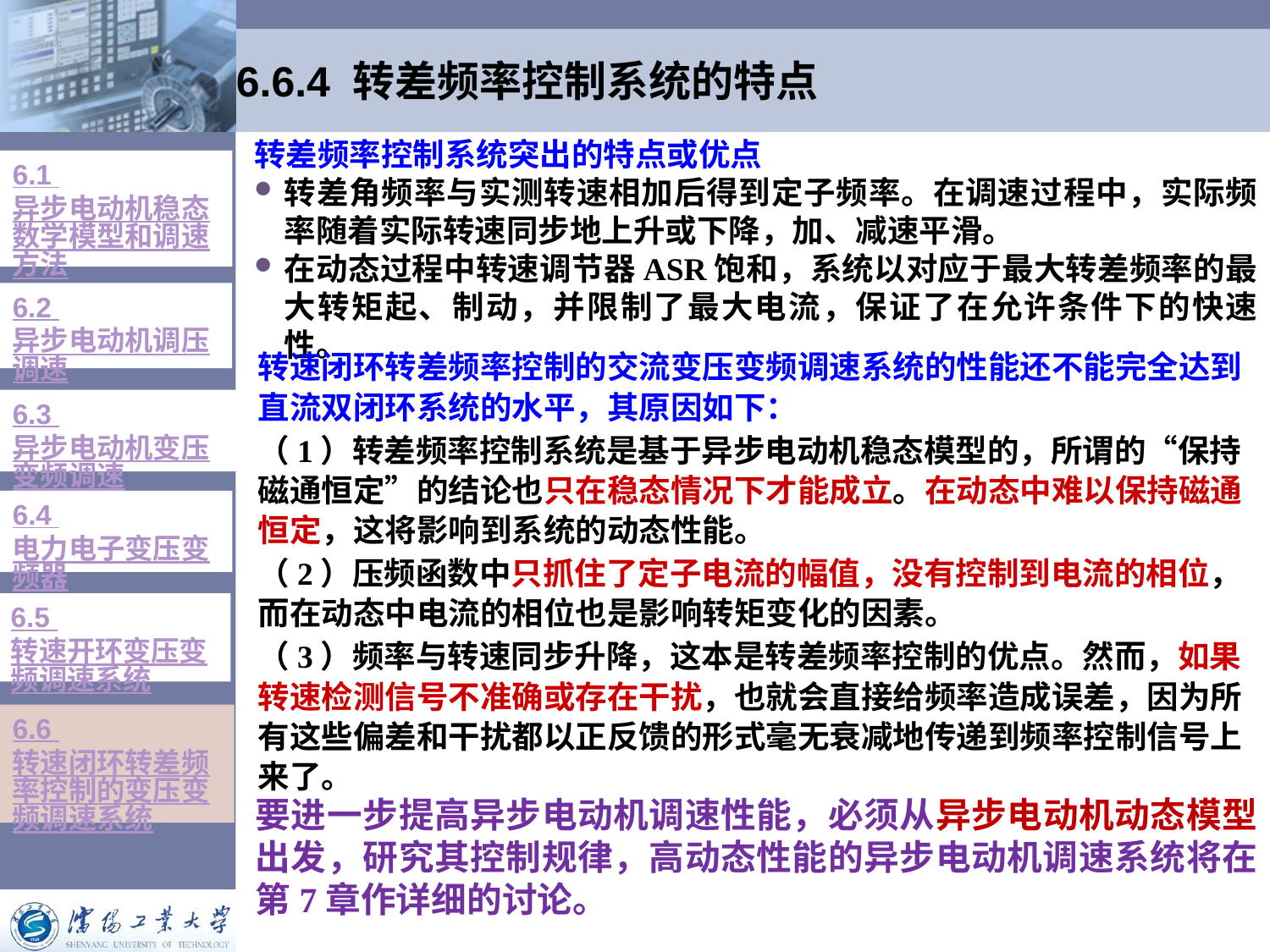

# 6.6.4 转差频率控制系统的特点
转差频率控制系统突出的特点或优点
转差角频率与实测转速相加后得到定子频率。在调速过程中，实际频率随着实际转速同步地上升或下降，加、减速平滑。
在动态过程中转速调节器ASR饱和，系统以对应于最大转差频率的最大转矩起、制动，并限制了最大电流，保证了在允许条件下的快速性。
6.1 异步电动机稳态数学模型和调速方法
6.2 异步电动机调压调速
转速闭环转差频率控制的交流变压变频调速系统的性能还不能完全达到直流双闭环系统的水平，其原因如下：
（1）转差频率控制系统是基于异步电动机稳态模型的，所谓的“保持磁通恒定”的结论也只在稳态情况下才能成立。在动态中难以保持磁通恒定，这将影响到系统的动态性能。
（2）压频函数中只抓住了定子电流的幅值，没有控制到电流的相位，而在动态中电流的相位也是影响转矩变化的因素。
（3）频率与转速同步升降，这本是转差频率控制的优点。然而，如果转速检测信号不准确或存在干扰，也就会直接给频率造成误差，因为所有这些偏差和干扰都以正反馈的形式毫无衰减地传递到频率控制信号上来了。
6.3 异步电动机变压变频调速

6.4 电力电子变压变频器
6.5 转速开环变压变频调速系统

6.6 转速闭环转差频率控制的变压变频调速系统
要进一步提高异步电动机调速性能，必须从异步电动机动态模型出发，研究其控制规律，高动态性能的异步电动机调速系统将在第7章作详细的讨论。